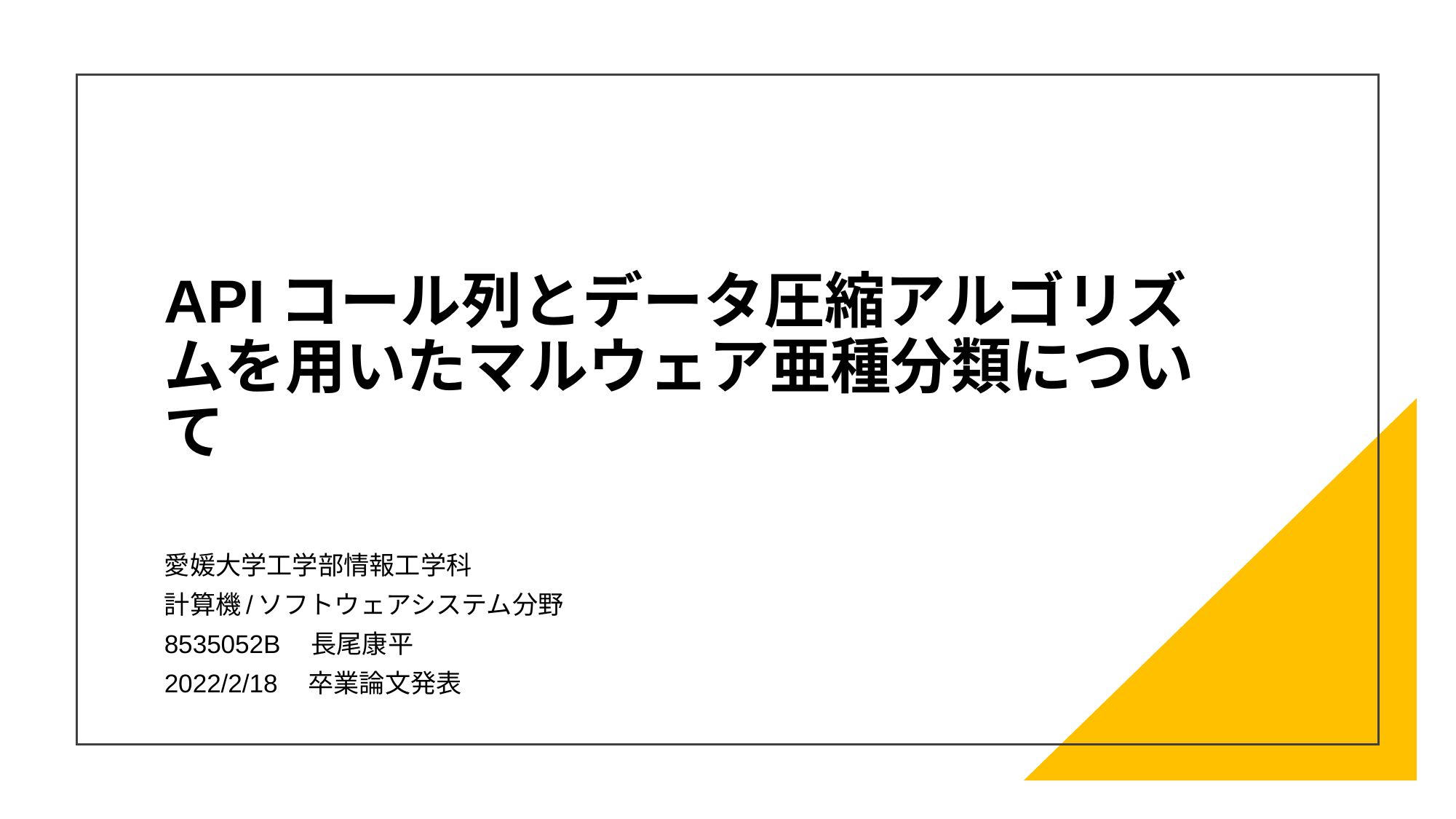

# APIコール列とデータ圧縮アルゴリズムを用いたマルウェア亜種分類について

愛媛大学工学部情報工学科
計算機/ソフトウェアシステム分野
8535052B　長尾康平
2022/2/18　卒業論文発表